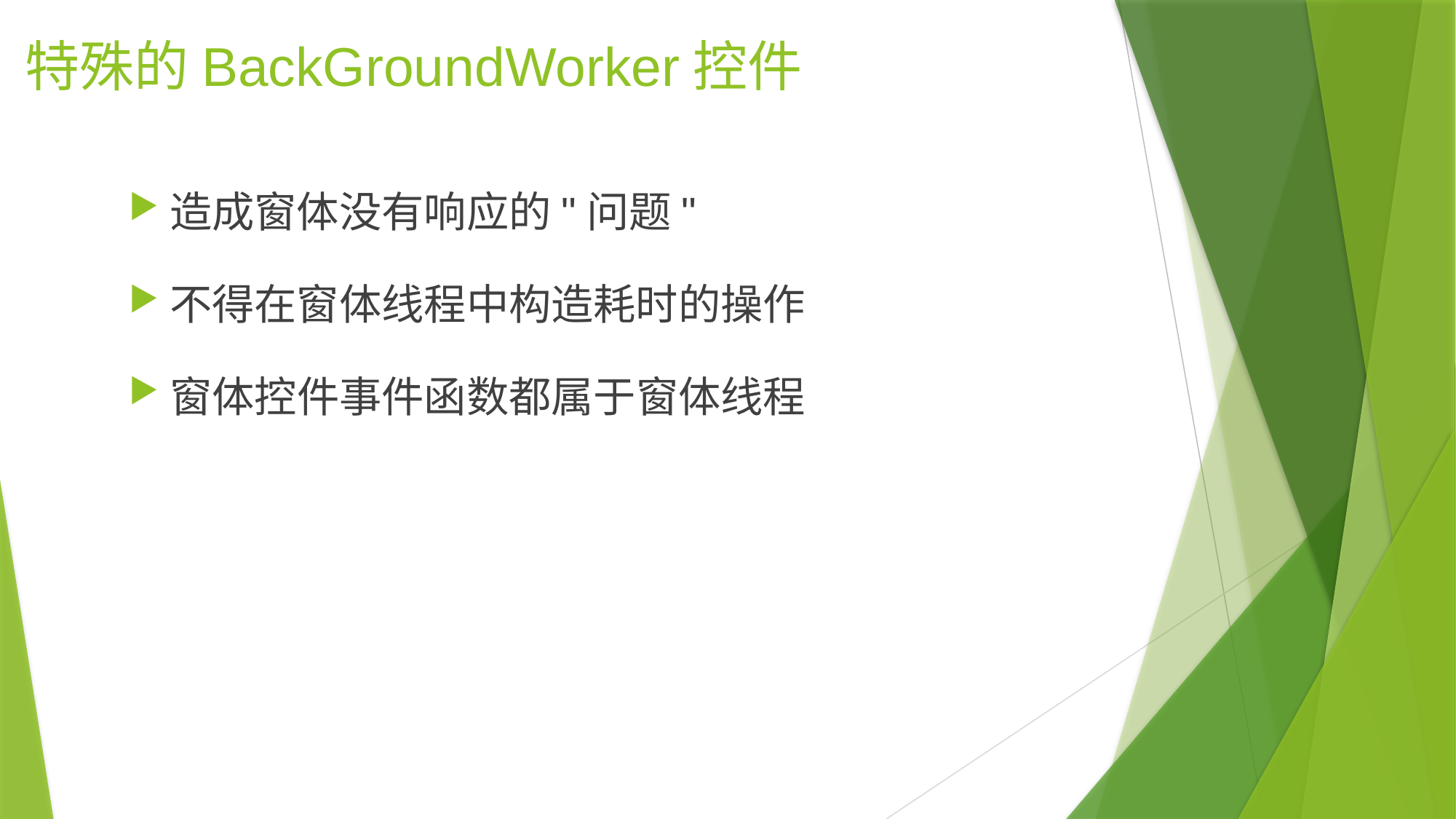

# 特殊的BackGroundWorker控件
造成窗体没有响应的"问题"
不得在窗体线程中构造耗时的操作
窗体控件事件函数都属于窗体线程